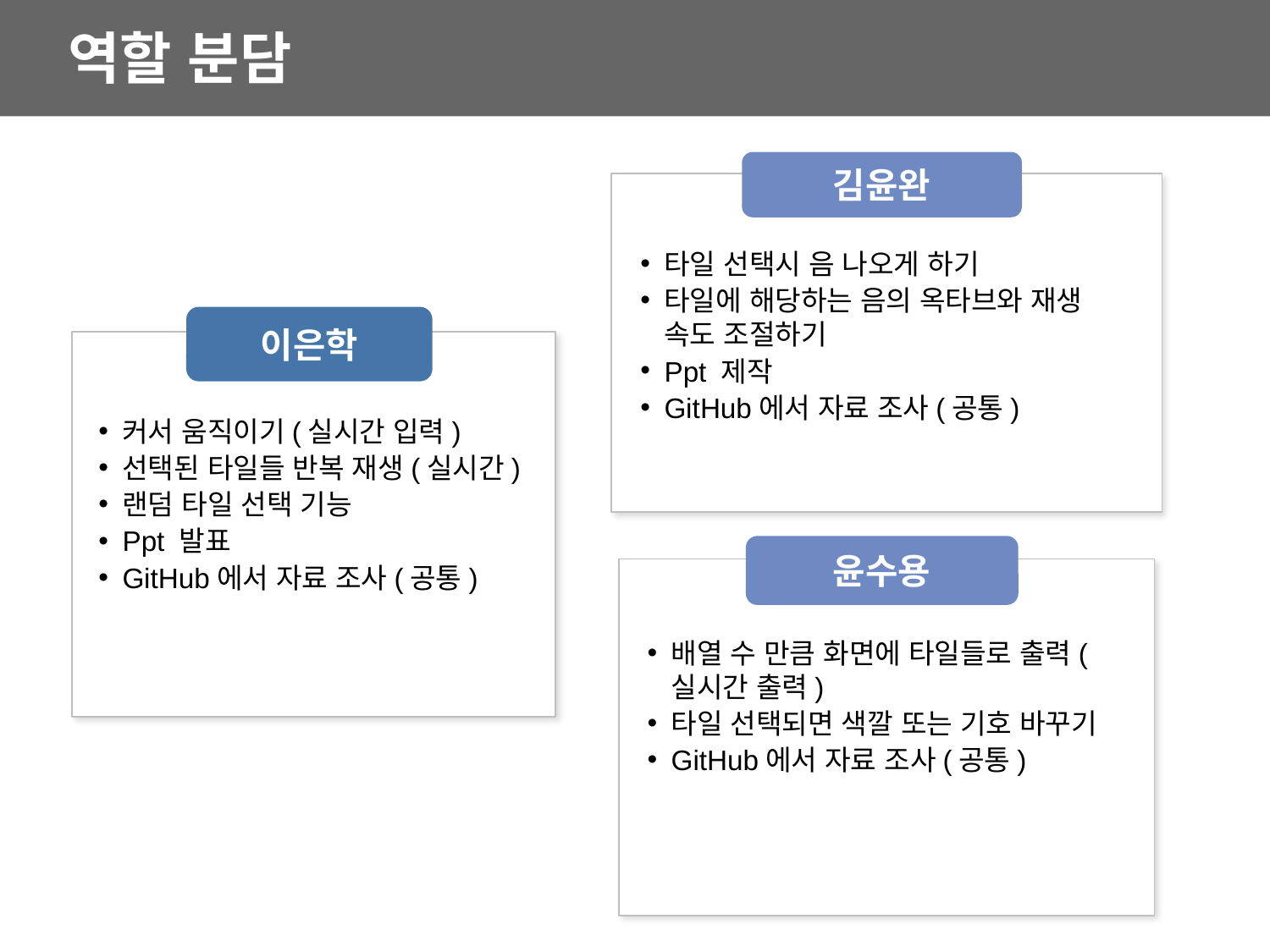

역할 분담
김윤완

타일 선택시 음 나오게 하기
타일에 해당하는 음의 옥타브와 재생 속도 조절하기
Ppt 제작
GitHub에서 자료 조사(공통)

이은학

커서 움직이기(실시간 입력)
선택된 타일들 반복 재생(실시간)
랜덤 타일 선택 기능
Ppt 발표
GitHub에서 자료 조사(공통)

윤수용

배열 수 만큼 화면에 타일들로 출력(실시간 출력)
타일 선택되면 색깔 또는 기호 바꾸기
GitHub에서 자료 조사(공통)